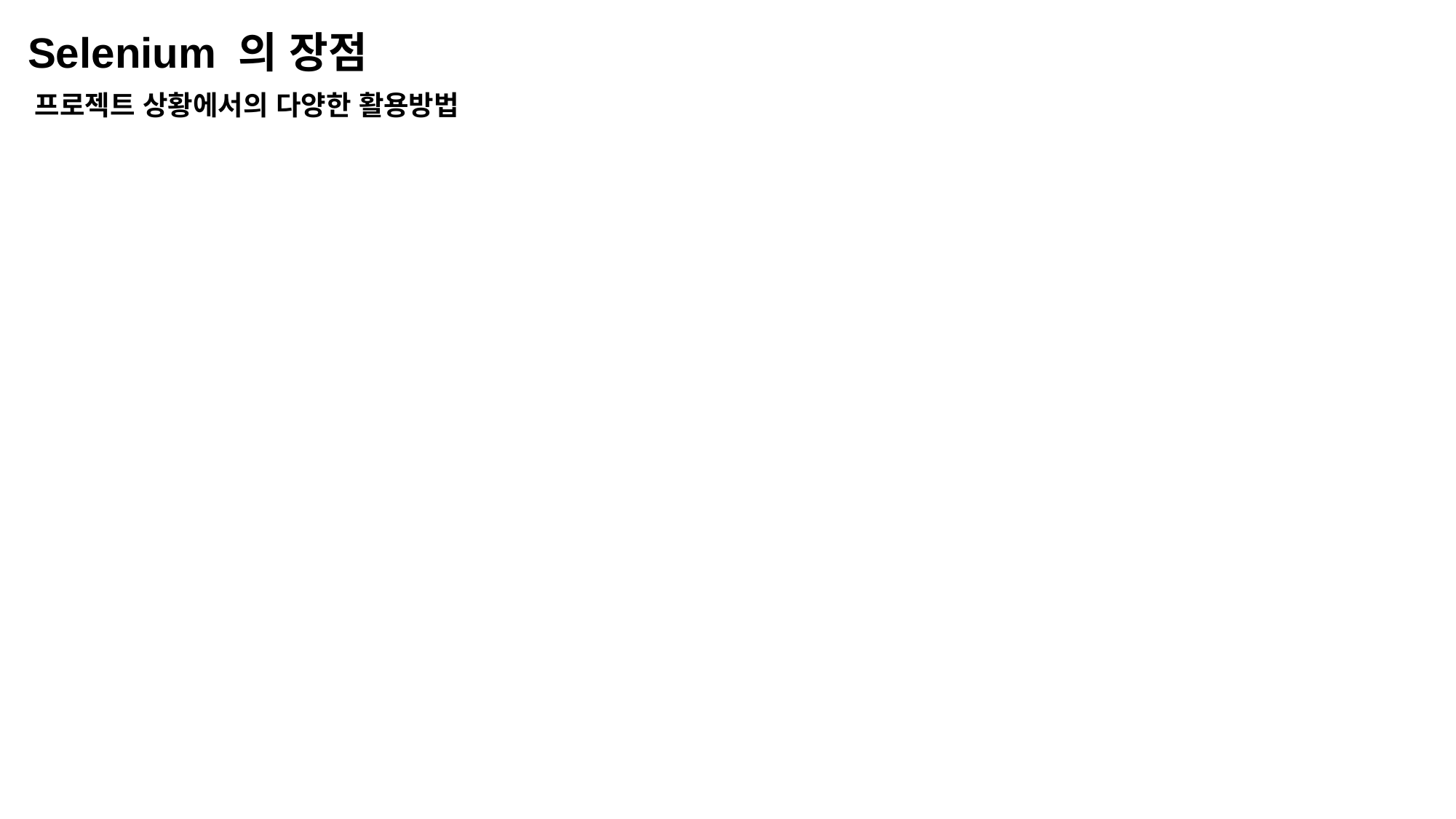

Selenium 의 장점
프로젝트 상황에서의 다양한 활용방법